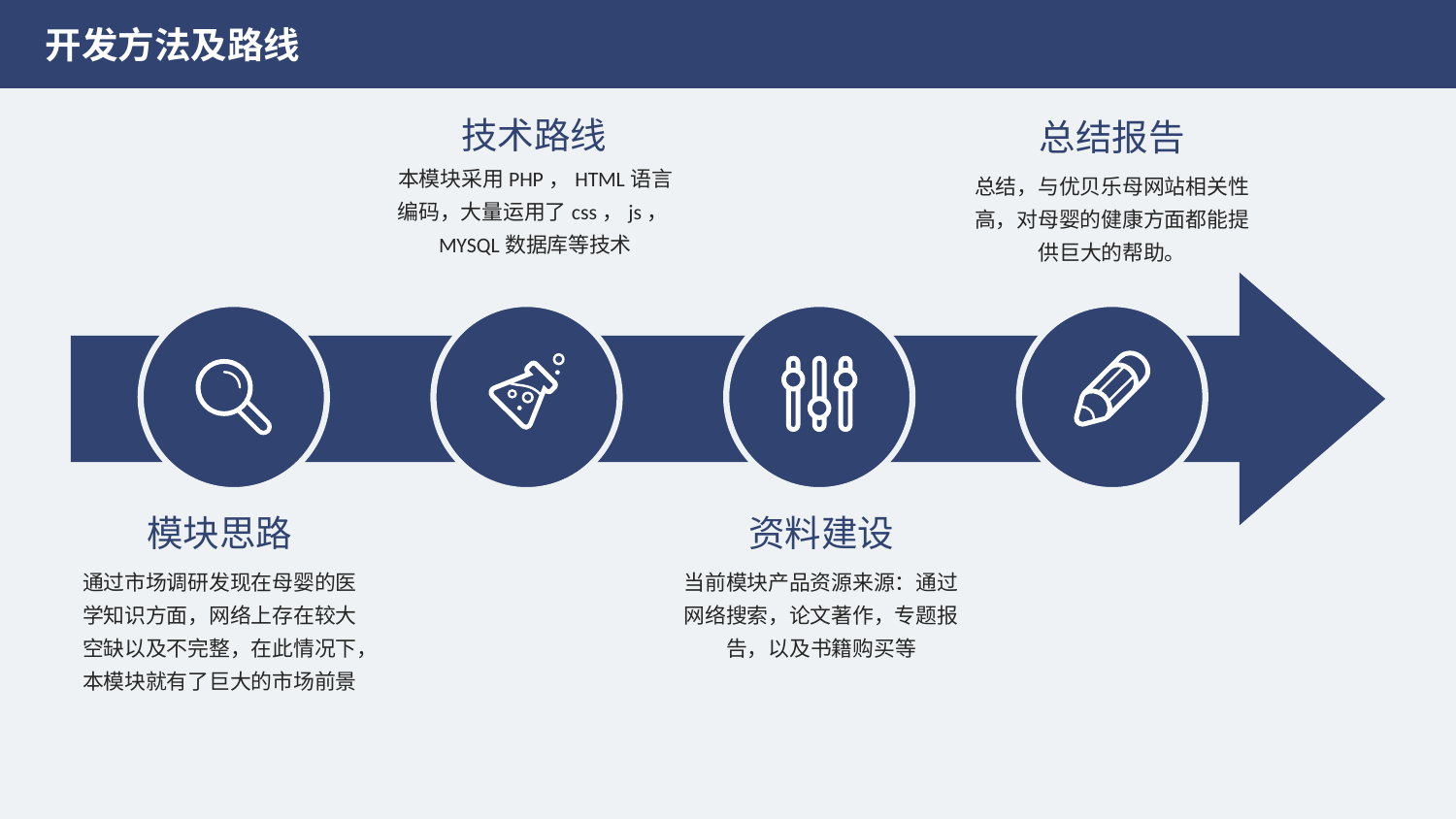

开发方法及路线
技术路线
总结报告
本模块采用PHP，HTML语言编码，大量运用了css，js，MYSQL数据库等技术
总结，与优贝乐母网站相关性高，对母婴的健康方面都能提供巨大的帮助。

模块思路
资料建设
通过市场调研发现在母婴的医学知识方面，网络上存在较大空缺以及不完整，在此情况下，本模块就有了巨大的市场前景
当前模块产品资源来源：通过网络搜索，论文著作，专题报告，以及书籍购买等